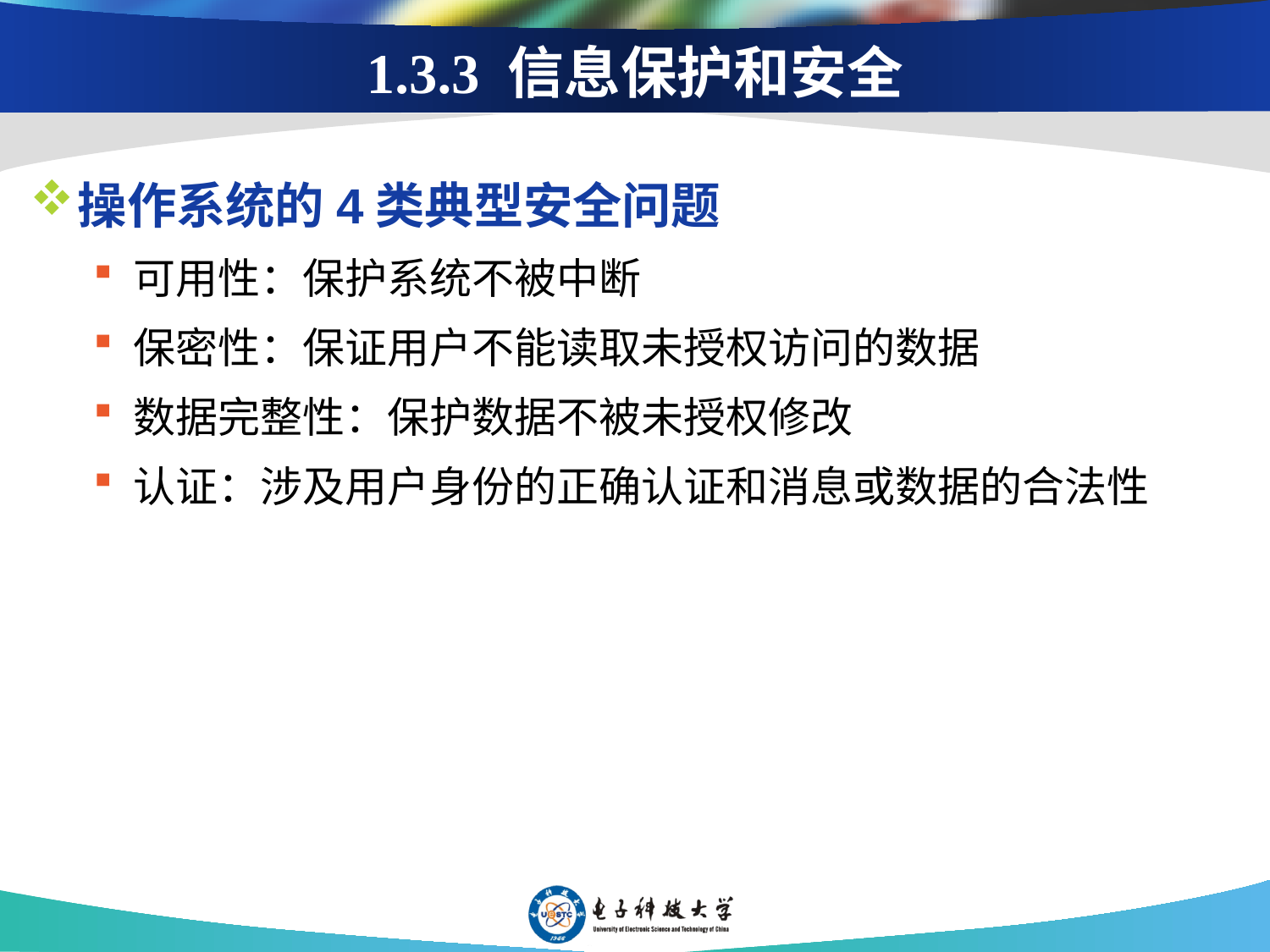

# 1.3.3 信息保护和安全
操作系统的4类典型安全问题
可用性：保护系统不被中断
保密性：保证用户不能读取未授权访问的数据
数据完整性：保护数据不被未授权修改
认证：涉及用户身份的正确认证和消息或数据的合法性